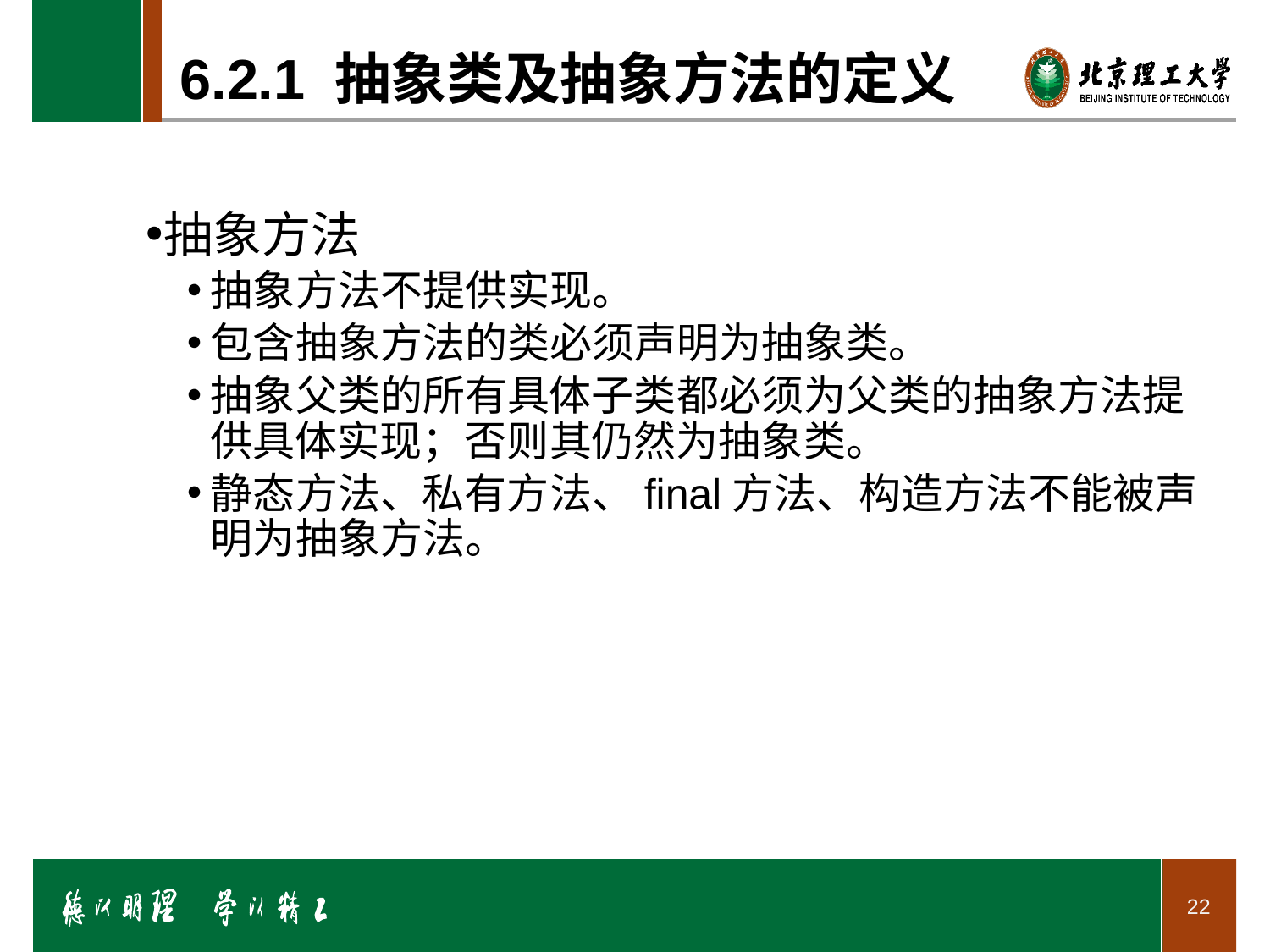

# 6.2.1 抽象类及抽象方法的定义
抽象方法
抽象方法不提供实现。
包含抽象方法的类必须声明为抽象类。
抽象父类的所有具体子类都必须为父类的抽象方法提供具体实现；否则其仍然为抽象类。
静态方法、私有方法、final方法、构造方法不能被声明为抽象方法。